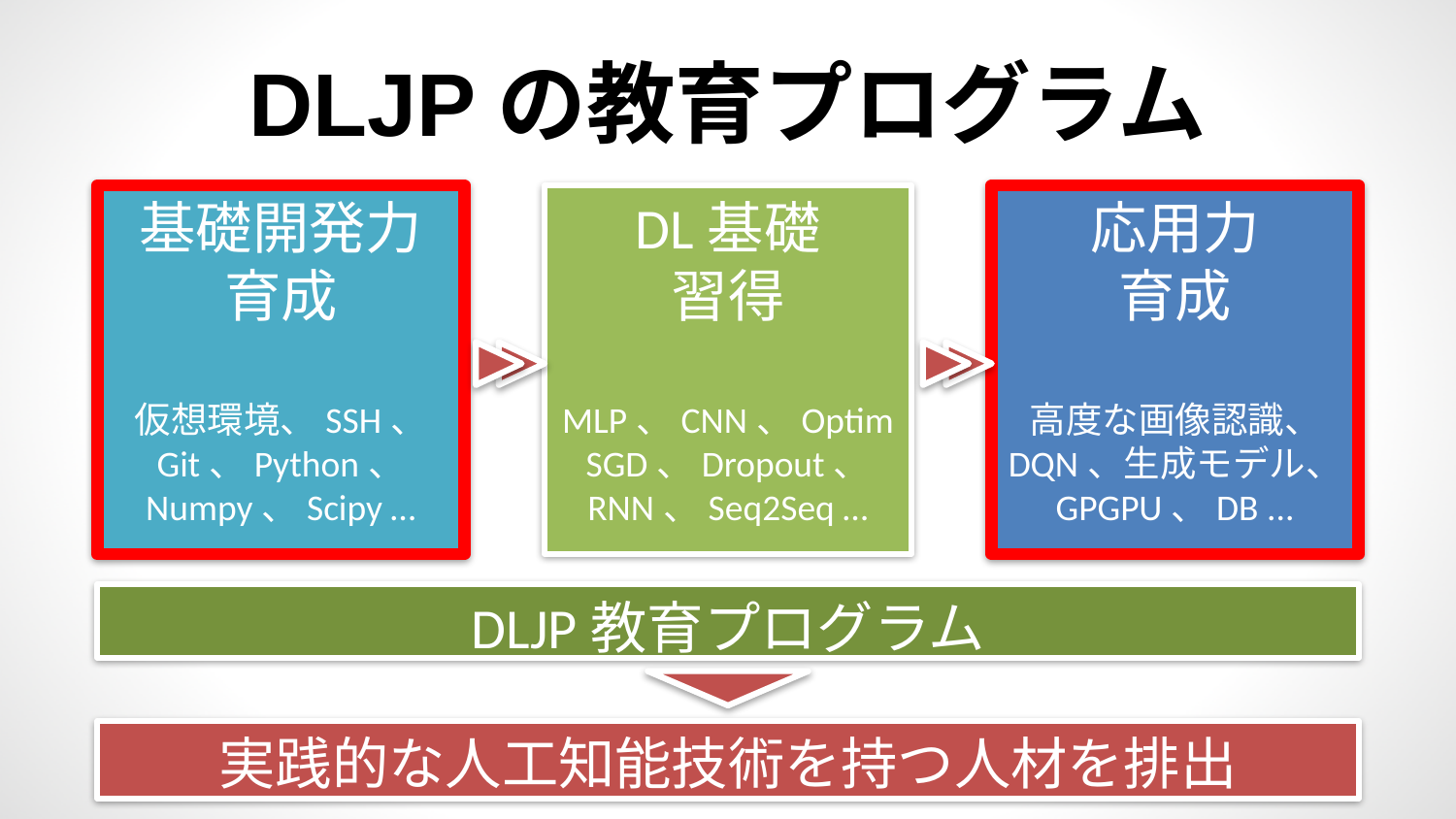

# DLJPの教育プログラム
基礎開発力
育成

仮想環境、SSH、
Git、Python、
Numpy、Scipy …
DL基礎
習得

MLP、CNN、Optim
SGD、Dropout、
RNN、Seq2Seq …
応用力
育成

高度な画像認識、
DQN、生成モデル、
GPGPU、DB ...

DLJP教育プログラム

実践的な人工知能技術を持つ人材を排出